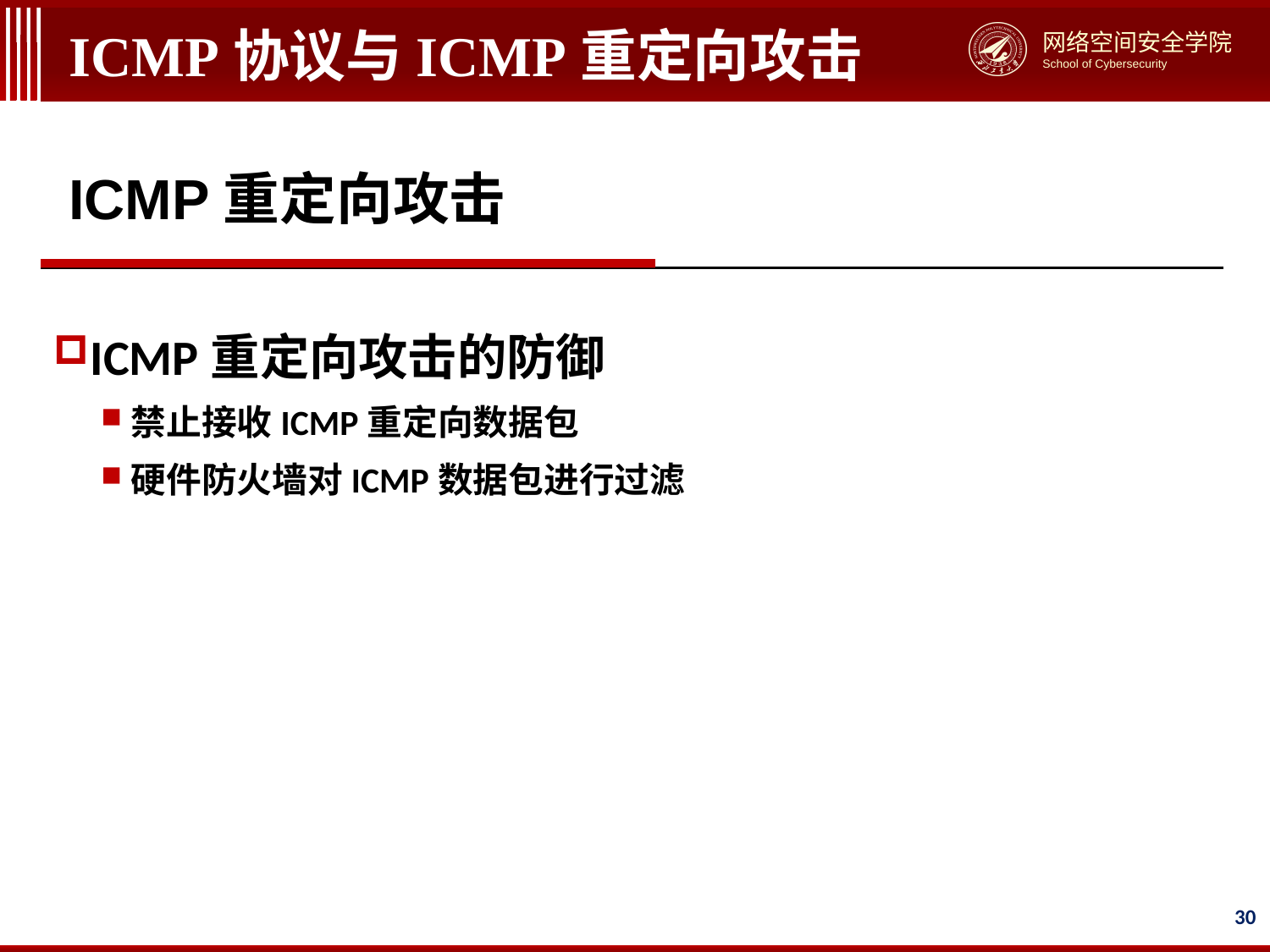

# ICMP协议与ICMP重定向攻击
ICMP重定向攻击
ICMP重定向攻击的防御
禁止接收ICMP重定向数据包
硬件防火墙对ICMP数据包进行过滤